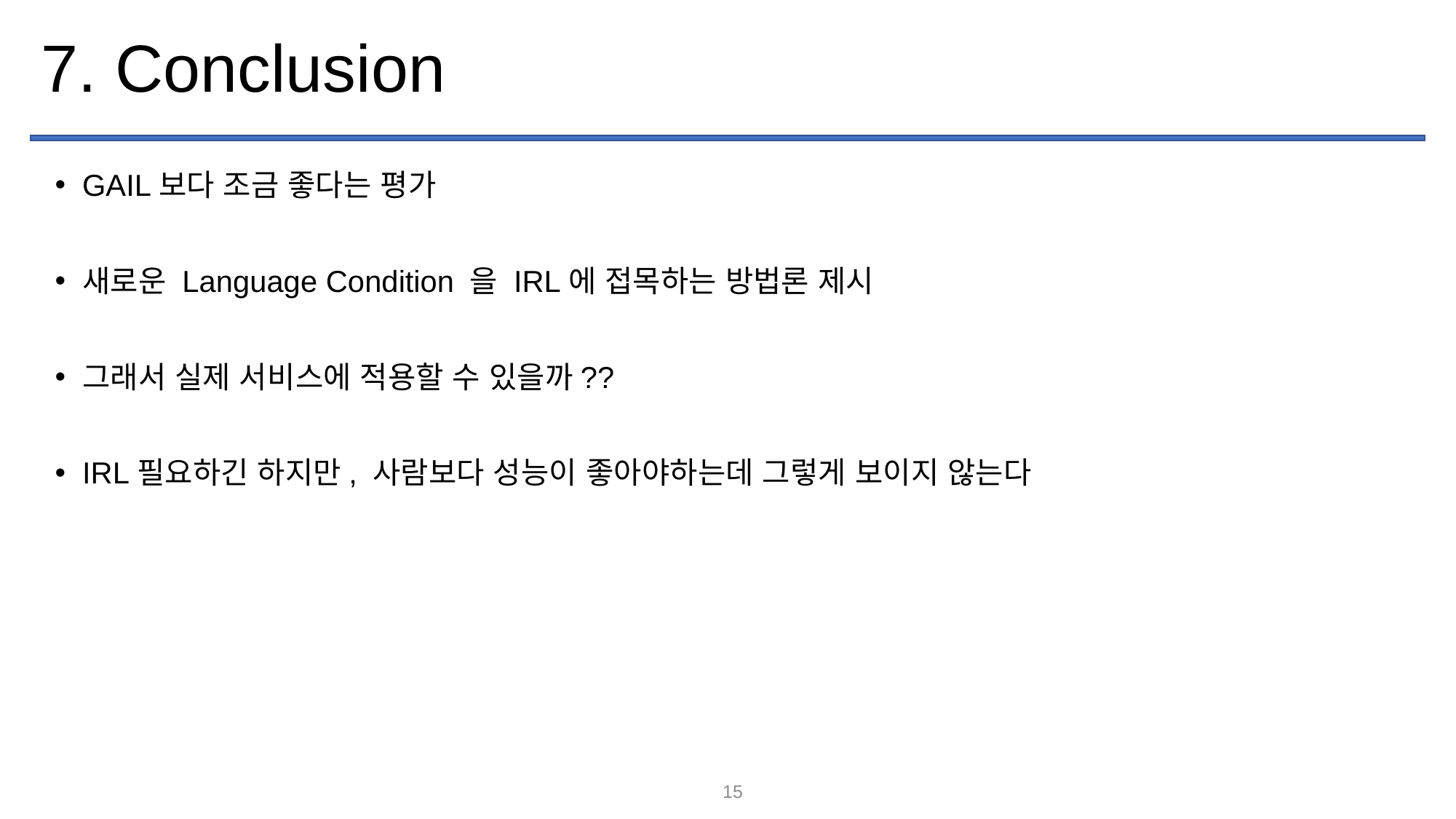

# 7. Conclusion
GAIL보다 조금 좋다는 평가

새로운 Language Condition 을 IRL에 접목하는 방법론 제시

그래서 실제 서비스에 적용할 수 있을까??

IRL필요하긴 하지만, 사람보다 성능이 좋아야하는데 그렇게 보이지 않는다

15